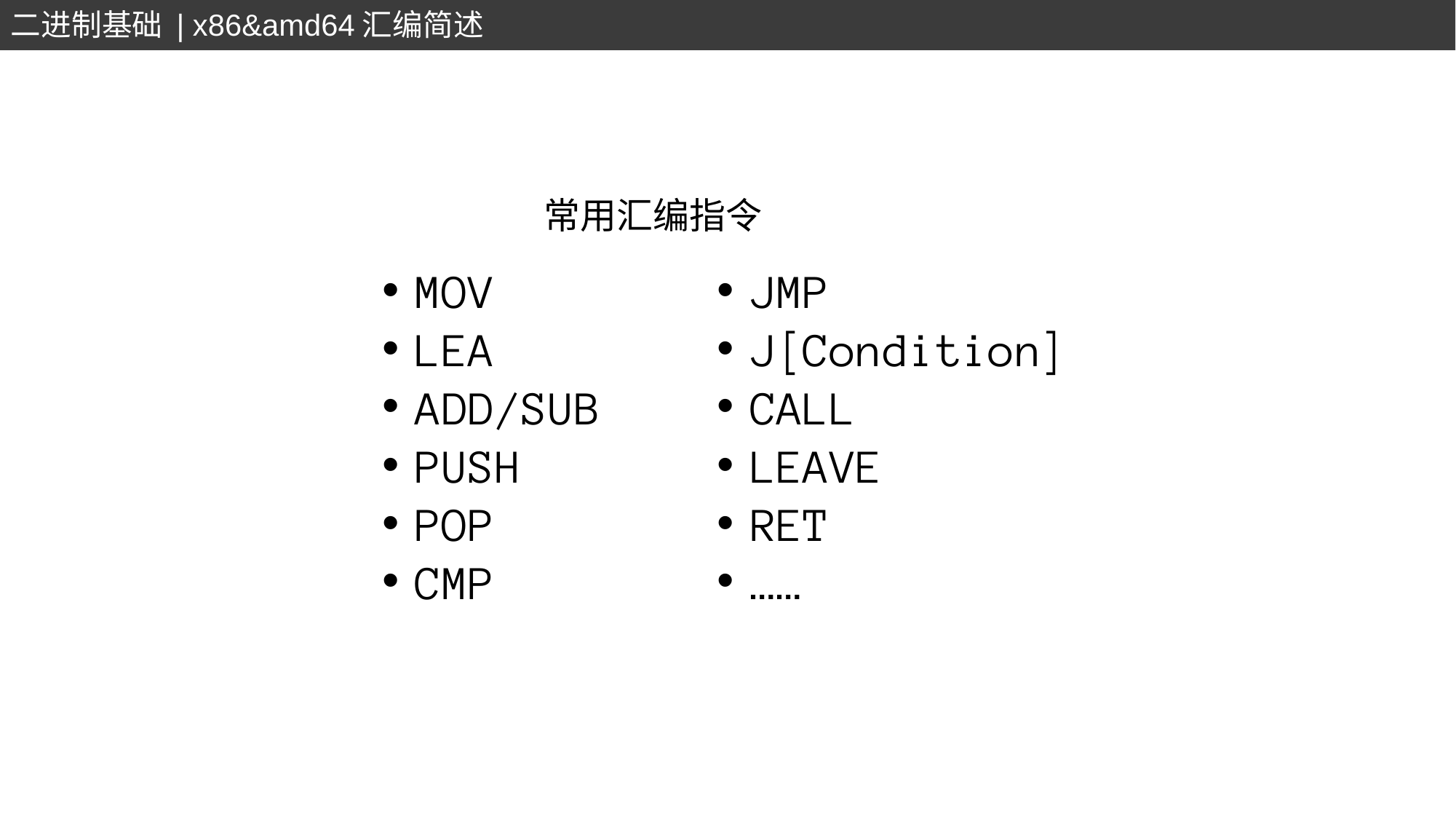

二进制基础 | x86&amd64汇编简述
常用汇编指令
MOV
LEA
ADD/SUB
PUSH
POP
CMP

JMP
J[Condition]
CALL
LEAVE
RET
……